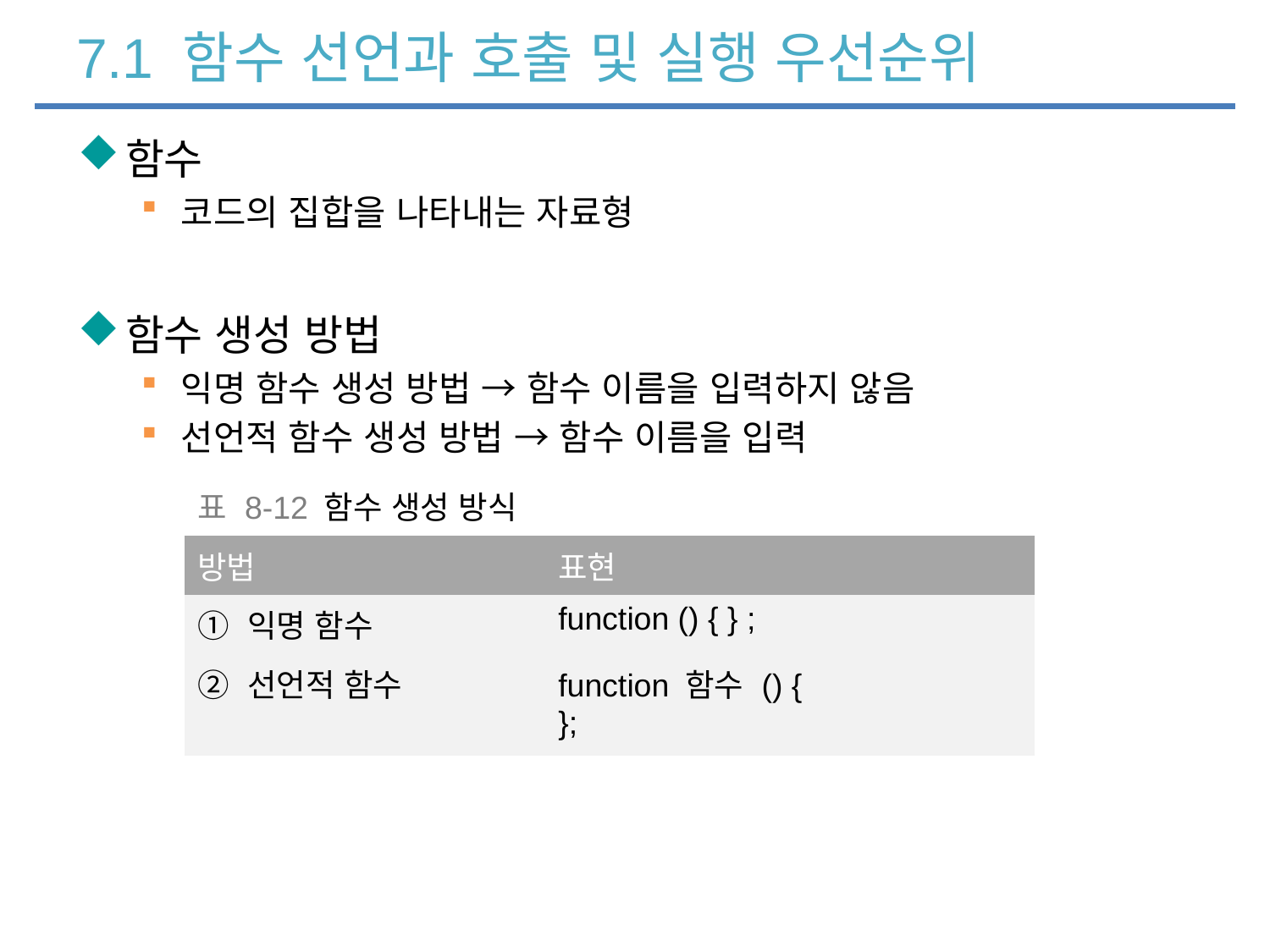

# 7.1 함수 선언과 호출 및 실행 우선순위
함수
코드의 집합을 나타내는 자료형

함수 생성 방법
익명 함수 생성 방법 → 함수 이름을 입력하지 않음
선언적 함수 생성 방법 → 함수 이름을 입력
| 표 8-12 함수 생성 방식 |
| --- |
| 방법 | 표현 |
| --- | --- |
| ① 익명 함수 | function () { } ; |
| ② 선언적 함수 | function 함수 () { }; |